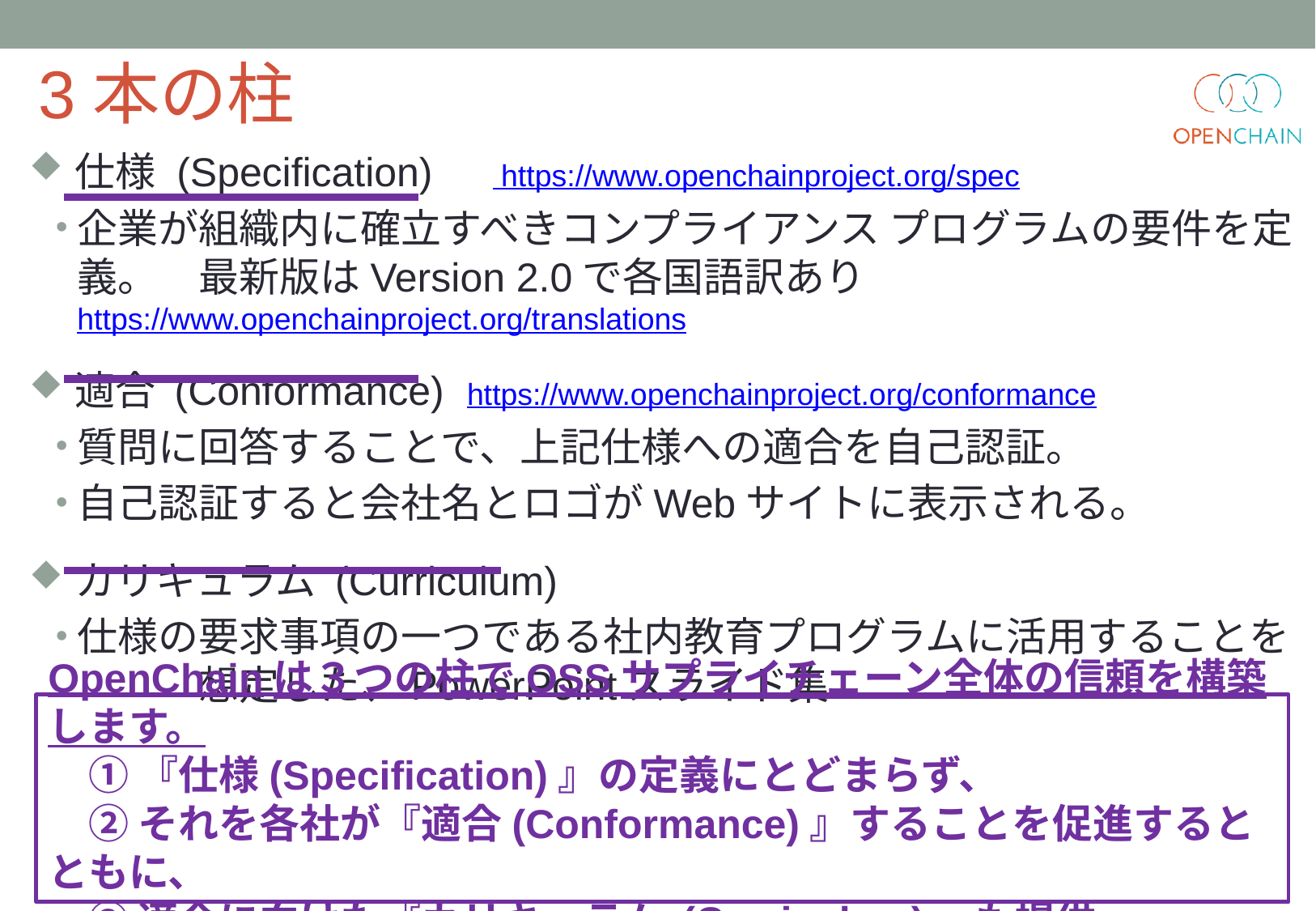

# 3本の柱
仕様 (Specification)　 https://www.openchainproject.org/spec
企業が組織内に確立すべきコンプライアンス プログラムの要件を定義。　最新版はVersion 2.0で各国語訳ありhttps://www.openchainproject.org/translations

適合 (Conformance)  https://www.openchainproject.org/conformance
質問に回答することで、上記仕様への適合を自己認証。
自己認証すると会社名とロゴがWebサイトに表示される。

カリキュラム (Curriculum)
仕様の要求事項の一つである社内教育プログラムに活用することを　　　想定した、PowerPointスライド集
OpenChainは３つの柱でOSSサプライチェーン全体の信頼を構築します。
　① 『仕様(Specification)』の定義にとどまらず、
　② それを各社が『適合(Conformance)』することを促進するとともに、
　③ 適合に向けた『カリキュラム (Curriculum)』も提供